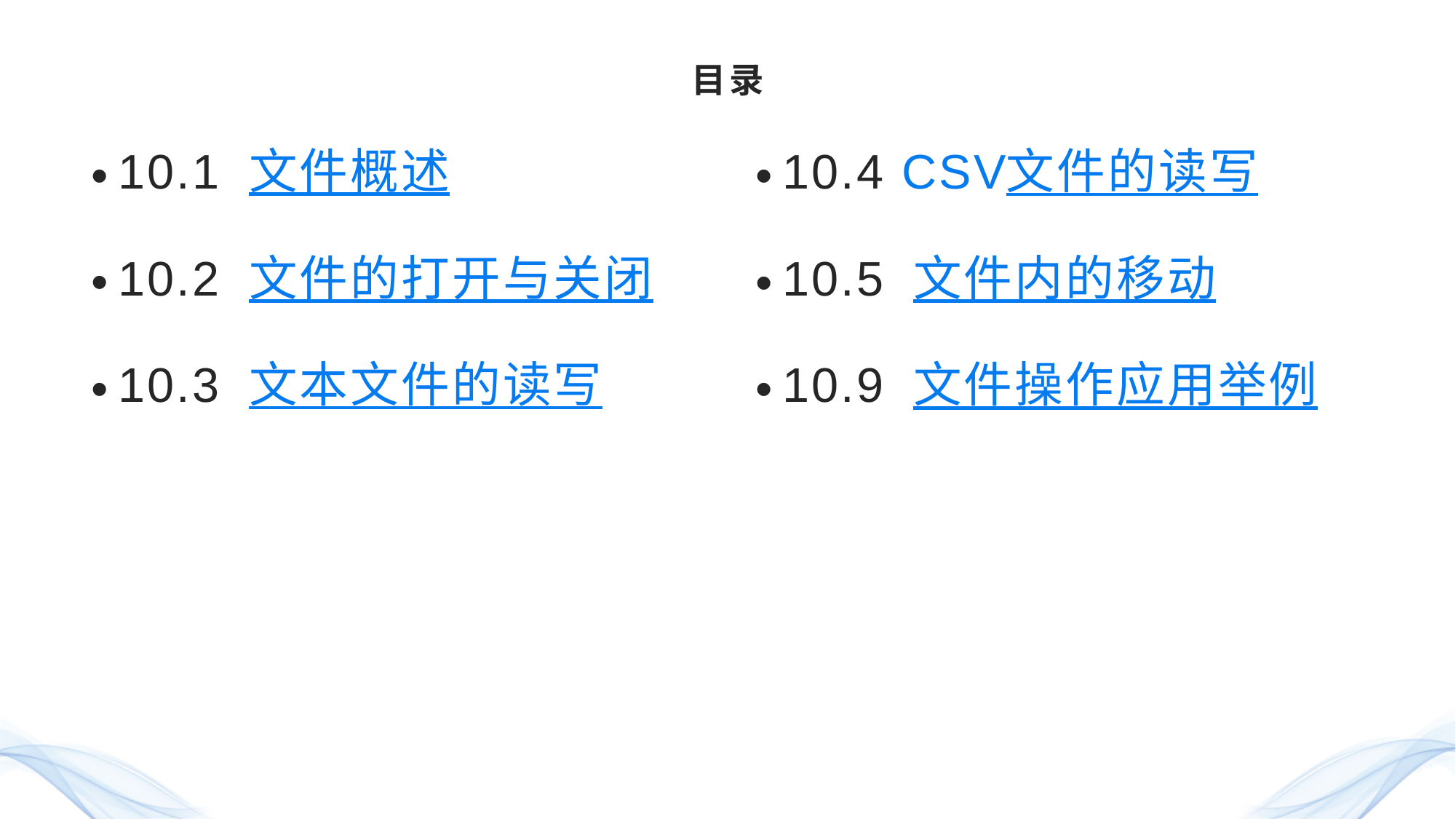

# 目录
10.1 文件概述
10.2 文件的打开与关闭
10.3 文本文件的读写

10.4 CSV文件的读写
10.5 文件内的移动
10.9 文件操作应用举例